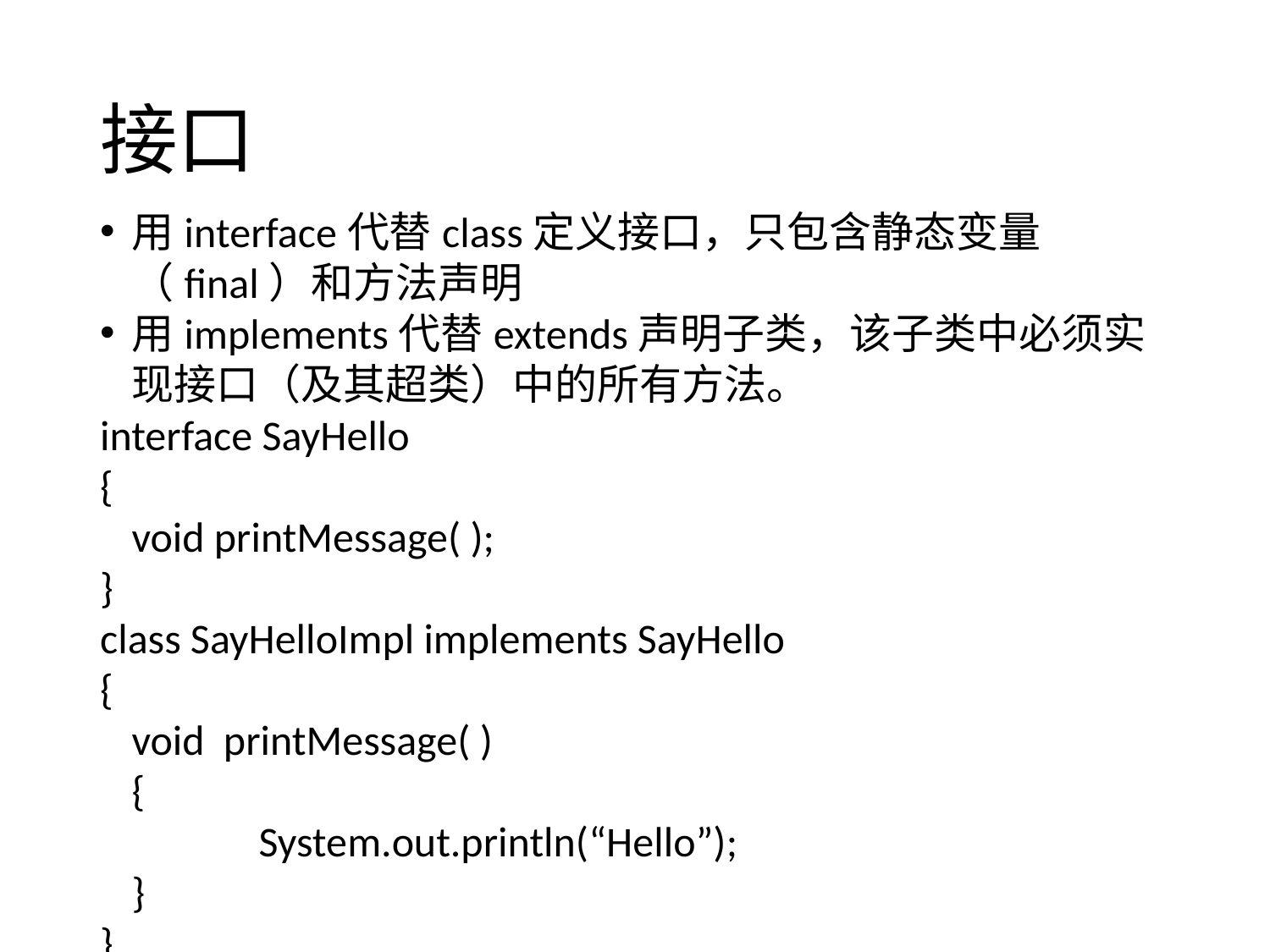

# 接口
用interface代替class定义接口，只包含静态变量（final）和方法声明
用implements代替extends声明子类，该子类中必须实现接口（及其超类）中的所有方法。
interface SayHello
{
	void printMessage( );
}
class SayHelloImpl implements SayHello
{
	void  printMessage( )
	{
		System.out.println(“Hello”);
	}
}